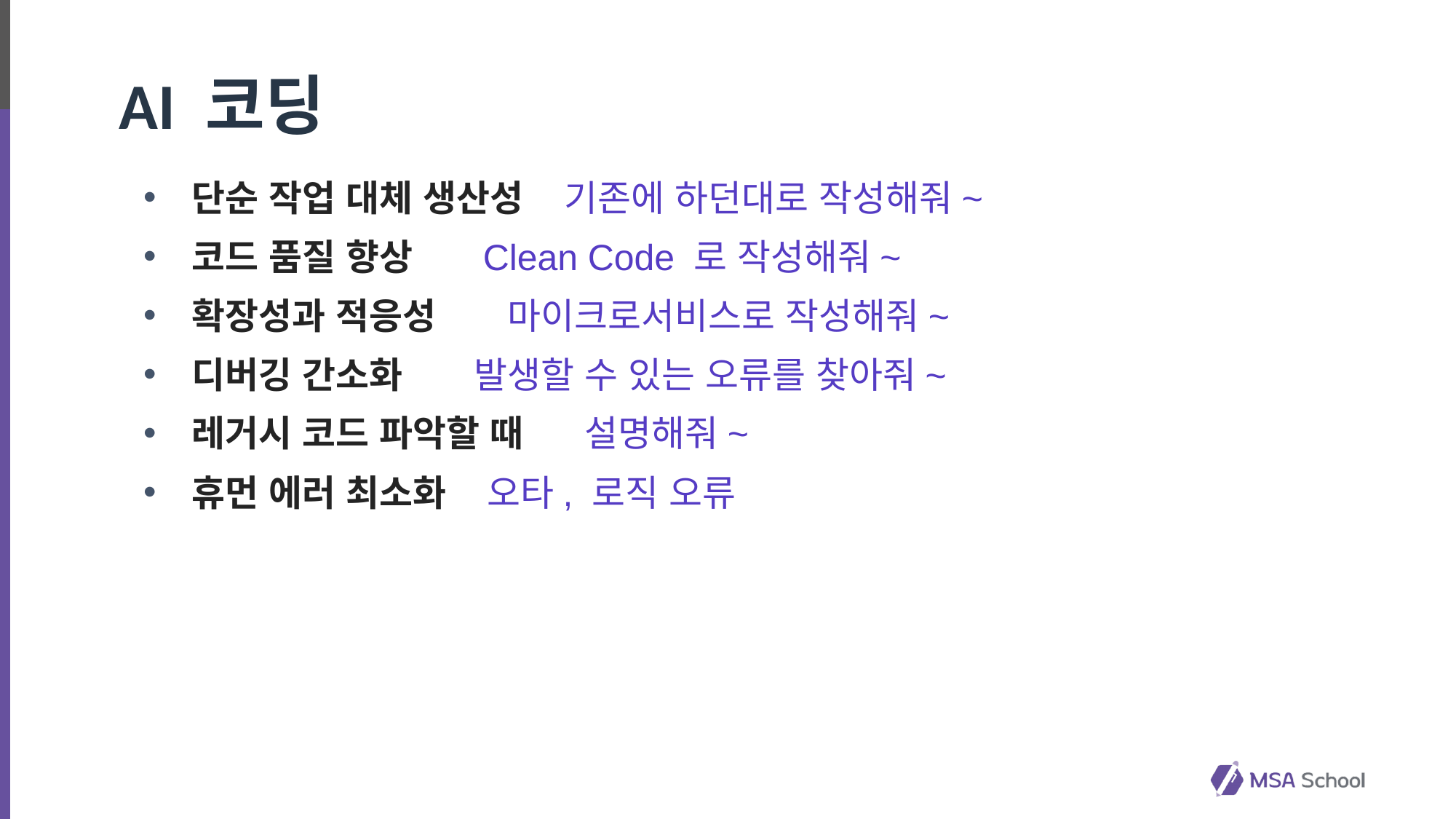

# AI 코딩
단순 작업 대체 생산성    기존에 하던대로 작성해줘~
코드 품질 향상      Clean Code 로 작성해줘~
확장성과 적응성       마이크로서비스로 작성해줘~
디버깅 간소화       발생할 수 있는 오류를 찾아줘~
레거시 코드 파악할 때      설명해줘~
휴먼 에러 최소화    오타, 로직 오류